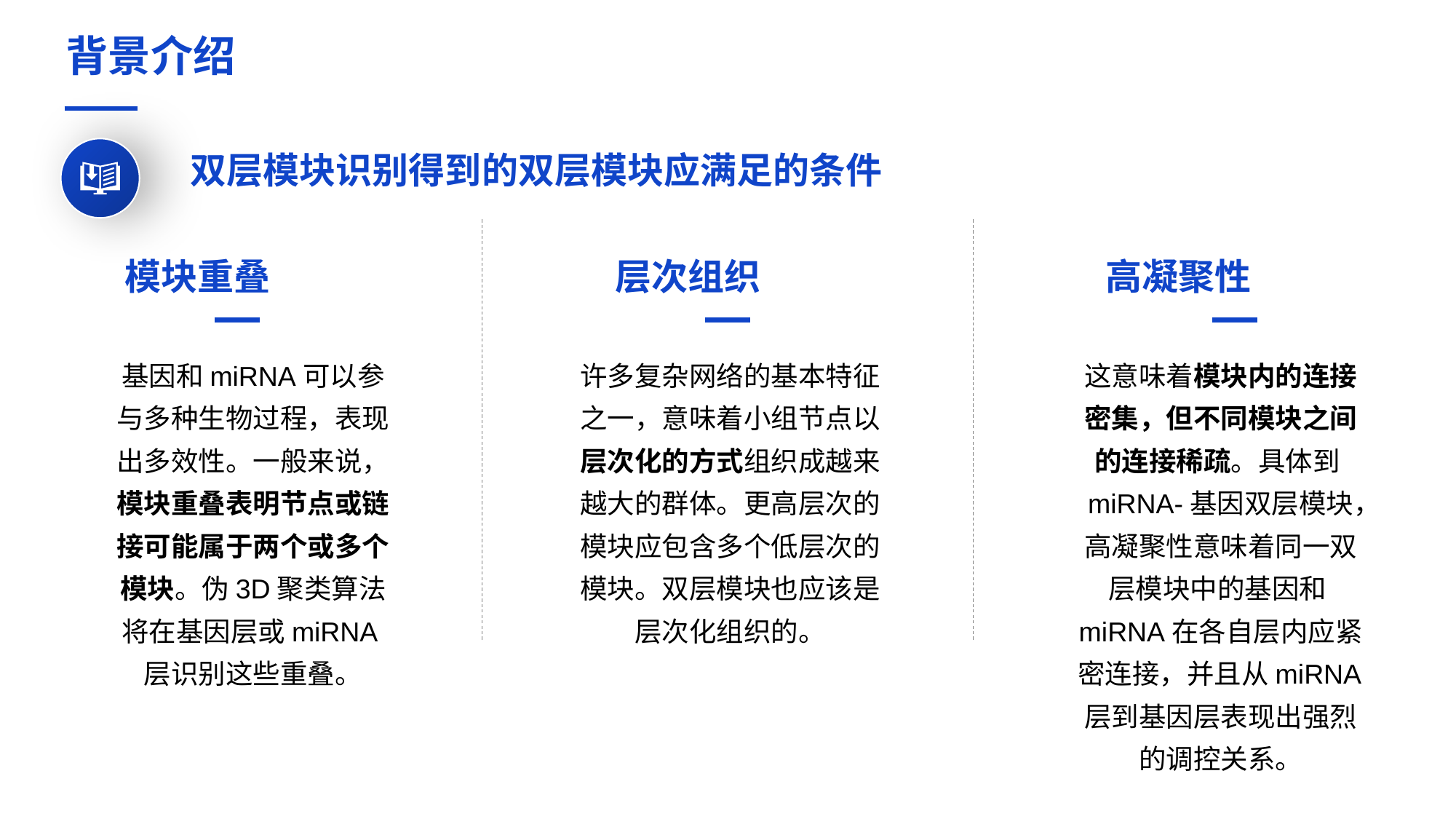

背景介绍

双层模块识别得到的双层模块应满足的条件
模块重叠
基因和miRNA可以参与多种生物过程，表现出多效性。一般来说，模块重叠表明节点或链接可能属于两个或多个模块。伪3D聚类算法将在基因层或miRNA层识别这些重叠。
层次组织
许多复杂网络的基本特征之一，意味着小组节点以层次化的方式组织成越来越大的群体。更高层次的模块应包含多个低层次的模块。双层模块也应该是层次化组织的。
高凝聚性
这意味着模块内的连接密集，但不同模块之间的连接稀疏。具体到miRNA-基因双层模块，高凝聚性意味着同一双层模块中的基因和miRNA在各自层内应紧密连接，并且从miRNA层到基因层表现出强烈的调控关系。
合作QQ： 243001978